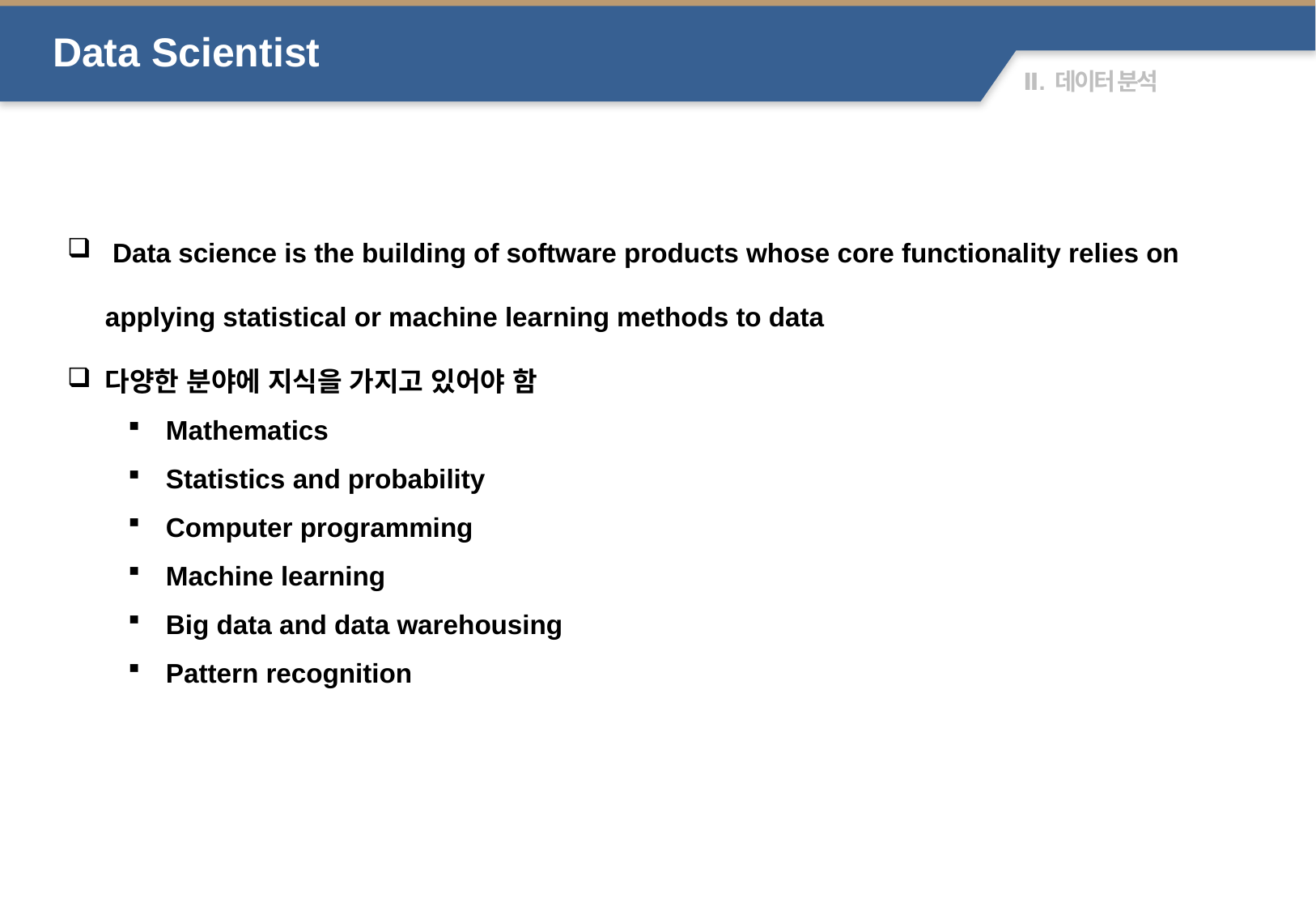

Data Scientist
 Data science is the building of software products whose core functionality relies on applying statistical or machine learning methods to data
다양한 분야에 지식을 가지고 있어야 함
Mathematics
Statistics and probability
Computer programming
Machine learning
Big data and data warehousing
Pattern recognition